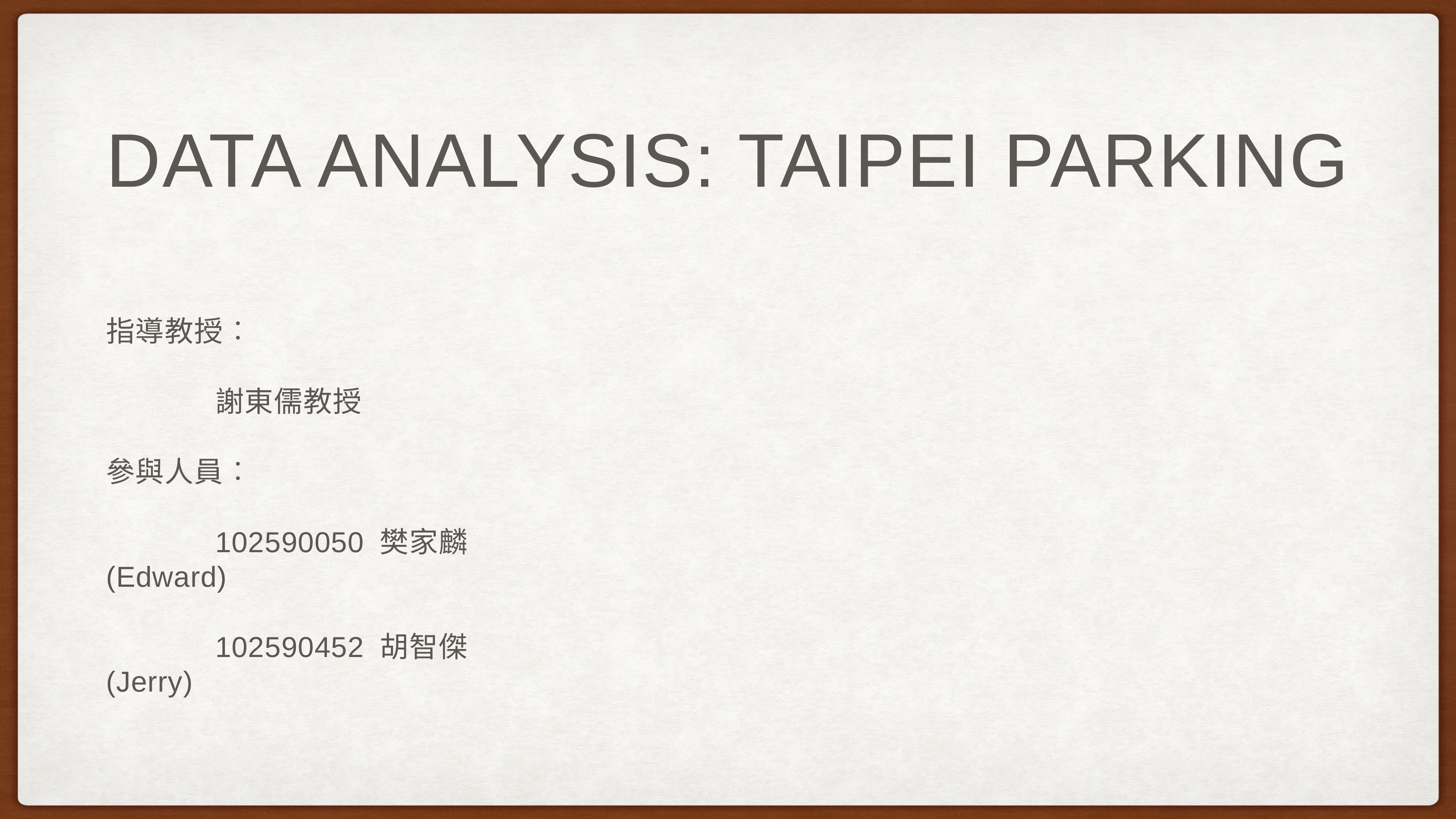

Data Analysis: Taipei Parking
指導教授︰
謝東儒教授
參與人員︰
102590050 樊家麟 (Edward)
102590452 胡智傑 (Jerry)